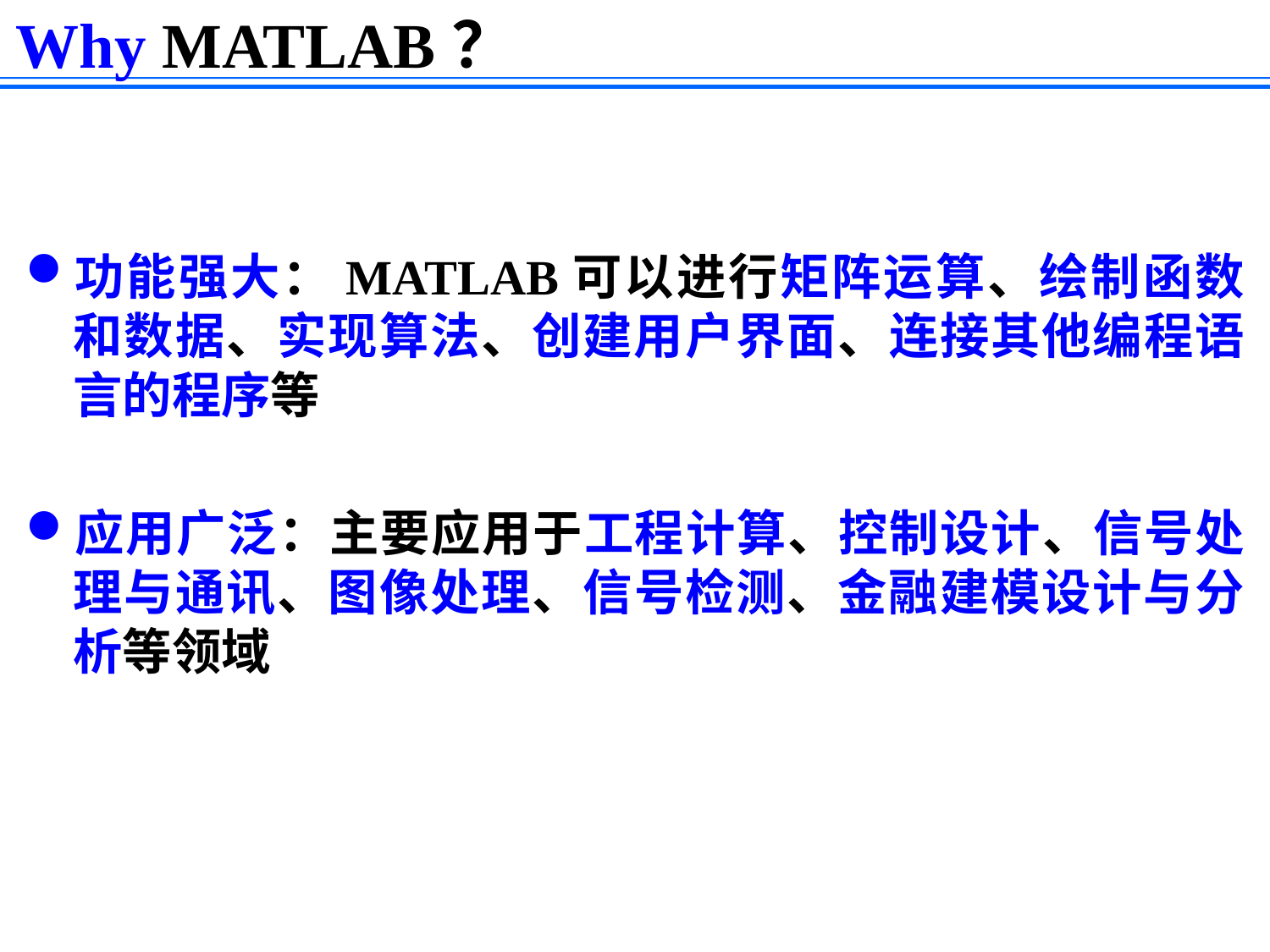

Why MATLAB？

功能强大：MATLAB可以进行矩阵运算、绘制函数和数据、实现算法、创建用户界面、连接其他编程语言的程序等

应用广泛：主要应用于工程计算、控制设计、信号处理与通讯、图像处理、信号检测、金融建模设计与分析等领域